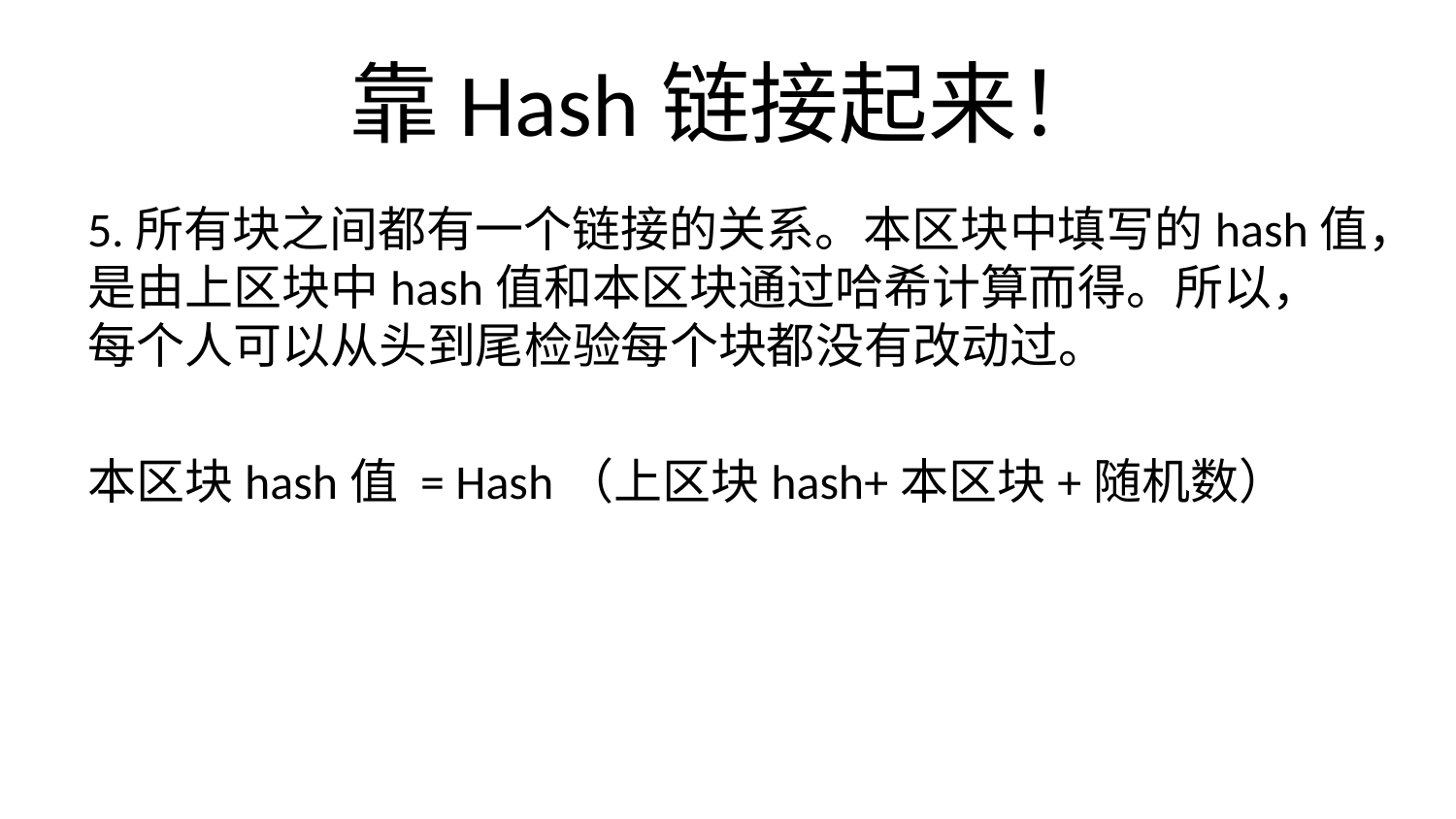

# 靠Hash链接起来！
5.所有块之间都有一个链接的关系。本区块中填写的hash值，是由上区块中hash值和本区块通过哈希计算而得。所以，每个人可以从头到尾检验每个块都没有改动过。

本区块hash值 = Hash（上区块hash+本区块+随机数）